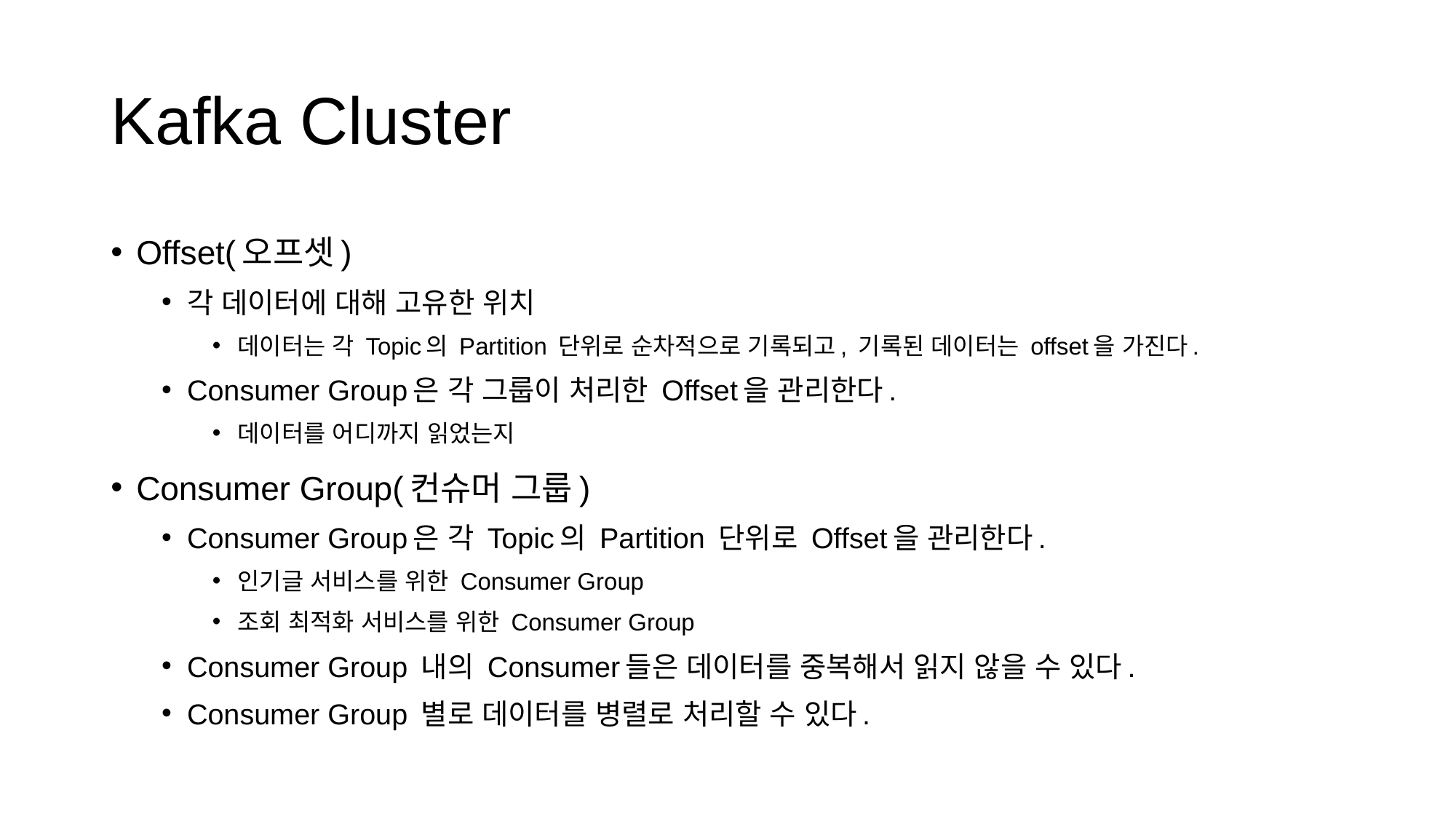

# Kafka Cluster
Offset(오프셋)
각 데이터에 대해 고유한 위치
데이터는 각 Topic의 Partition 단위로 순차적으로 기록되고, 기록된 데이터는 offset을 가진다.
Consumer Group은 각 그룹이 처리한 Offset을 관리한다.
데이터를 어디까지 읽었는지
Consumer Group(컨슈머 그룹)
Consumer Group은 각 Topic의 Partition 단위로 Offset을 관리한다.
인기글 서비스를 위한 Consumer Group
조회 최적화 서비스를 위한 Consumer Group
Consumer Group 내의 Consumer들은 데이터를 중복해서 읽지 않을 수 있다.
Consumer Group 별로 데이터를 병렬로 처리할 수 있다.